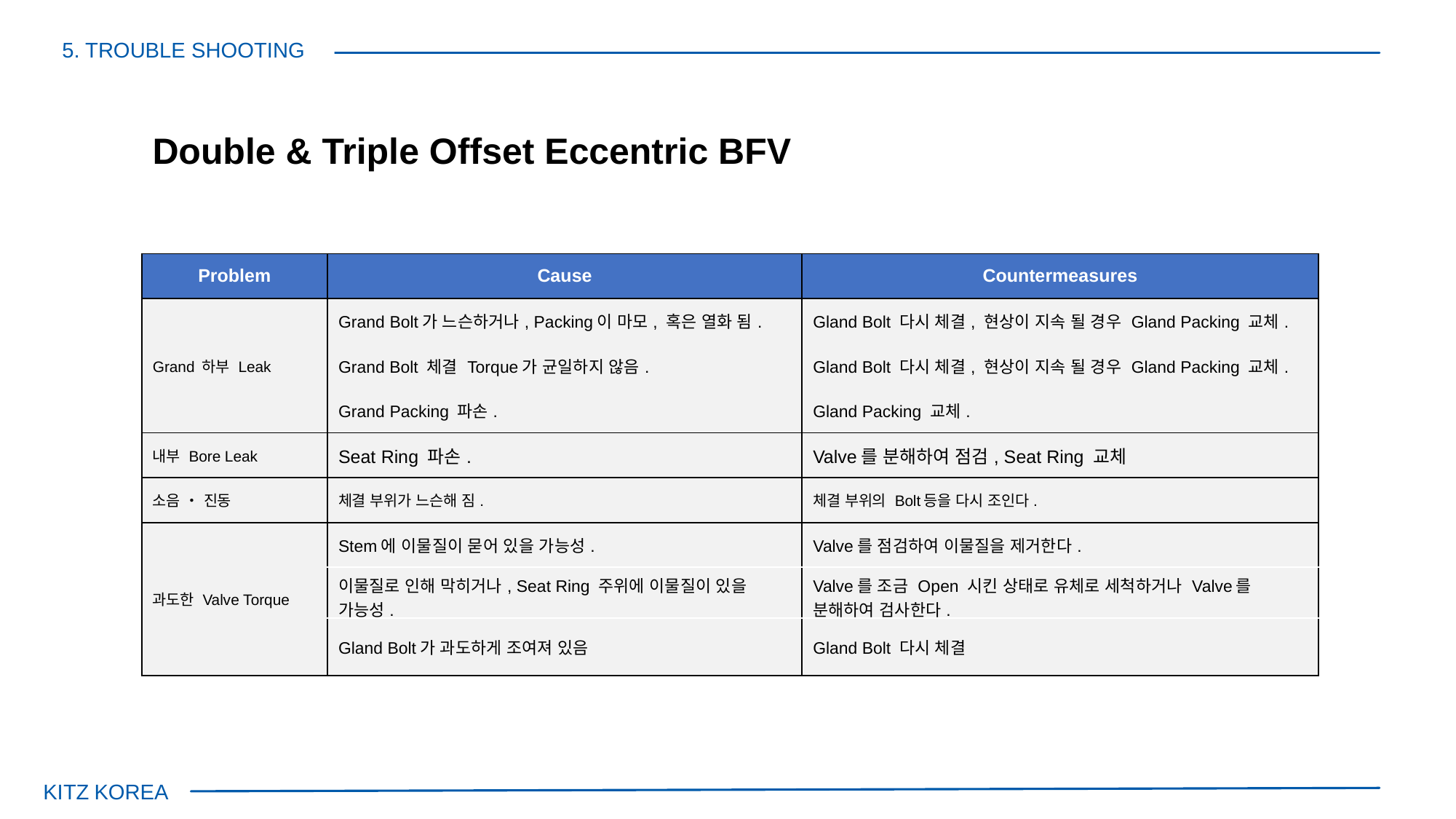

5. TROUBLE SHOOTING
Double & Triple Offset Eccentric BFV
| Problem | Cause | Countermeasures |
| --- | --- | --- |
| Grand 하부 Leak | Grand Bolt가 느슨하거나, Packing이 마모, 혹은 열화 됨. | Gland Bolt 다시 체결, 현상이 지속 될 경우 Gland Packing 교체. |
|  | Grand Bolt 체결 Torque가 균일하지 않음. | Gland Bolt 다시 체결, 현상이 지속 될 경우 Gland Packing 교체. |
|  | Grand Packing 파손. | Gland Packing 교체. |
| 내부 Bore Leak | Seat Ring 파손. | Valve를 분해하여 점검, Seat Ring 교체 |
| 소음 ・ 진동 | 체결 부위가 느슨해 짐. | 체결 부위의 Bolt등을 다시 조인다. |
| 과도한 Valve Torque | Stem에 이물질이 묻어 있을 가능성. | Valve를 점검하여 이물질을 제거한다. |
|  | 이물질로 인해 막히거나, Seat Ring 주위에 이물질이 있을 가능성. | Valve를 조금 Open 시킨 상태로 유체로 세척하거나 Valve를 분해하여 검사한다. |
|  | Gland Bolt가 과도하게 조여져 있음 | Gland Bolt 다시 체결 |